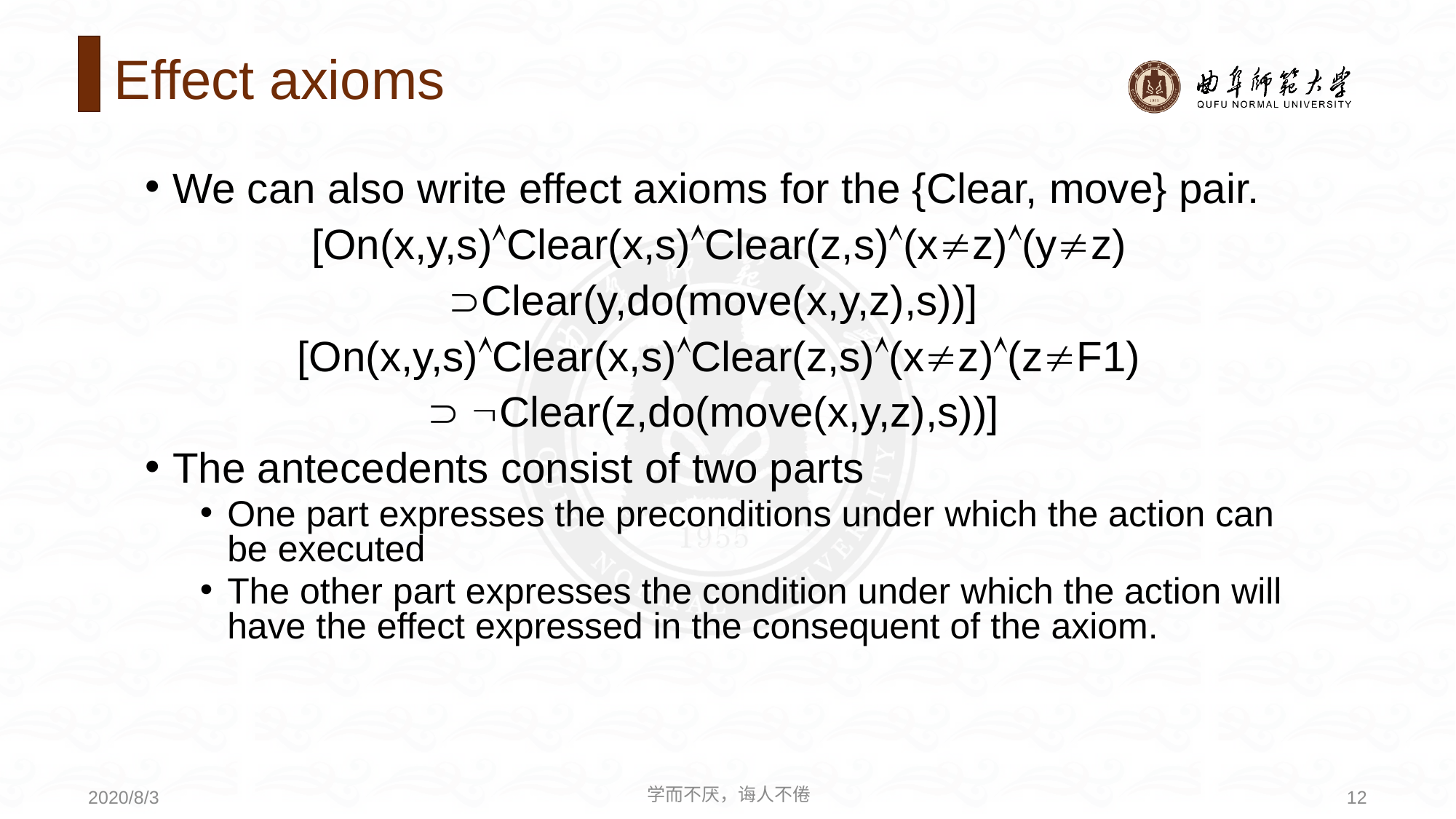

# Effect axioms
We can also write effect axioms for the {Clear, move} pair.
[On(x,y,s)∧Clear(x,s)∧Clear(z,s)∧(x≠z)∧(y≠z)
⊃Clear(y,do(move(x,y,z),s))]
[On(x,y,s)∧Clear(x,s)∧Clear(z,s)∧(x≠z)∧(z≠F1)
⊃ ¬Clear(z,do(move(x,y,z),s))]
The antecedents consist of two parts
One part expresses the preconditions under which the action can be executed
The other part expresses the condition under which the action will have the effect expressed in the consequent of the axiom.
学而不厌，诲人不倦
12
2020/8/3